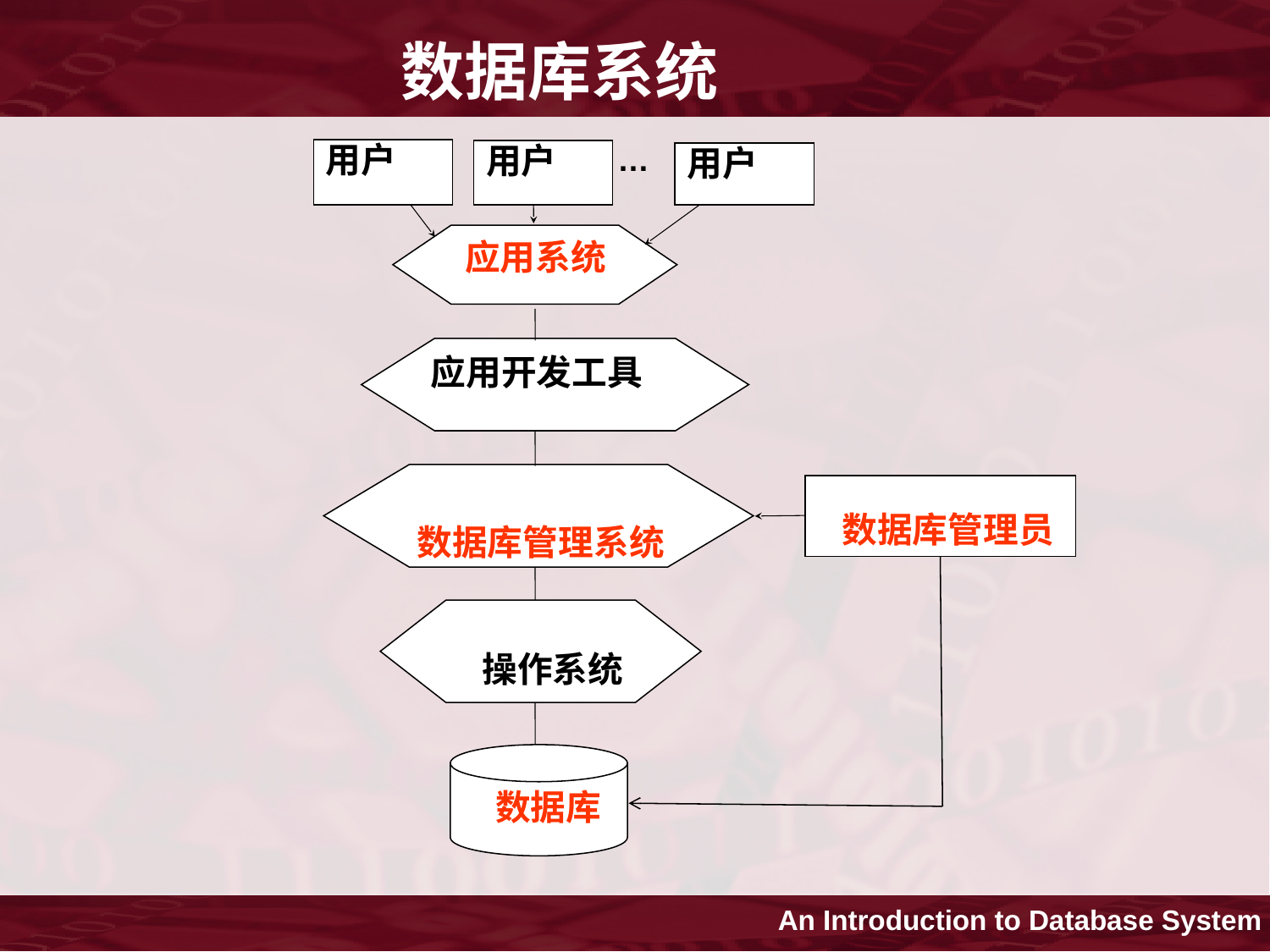

数据库系统
…
用户
用户
用户

 应用系统

应用开发工具

 数据库管理系统

  数据库管理员

    操作系统

   数据库